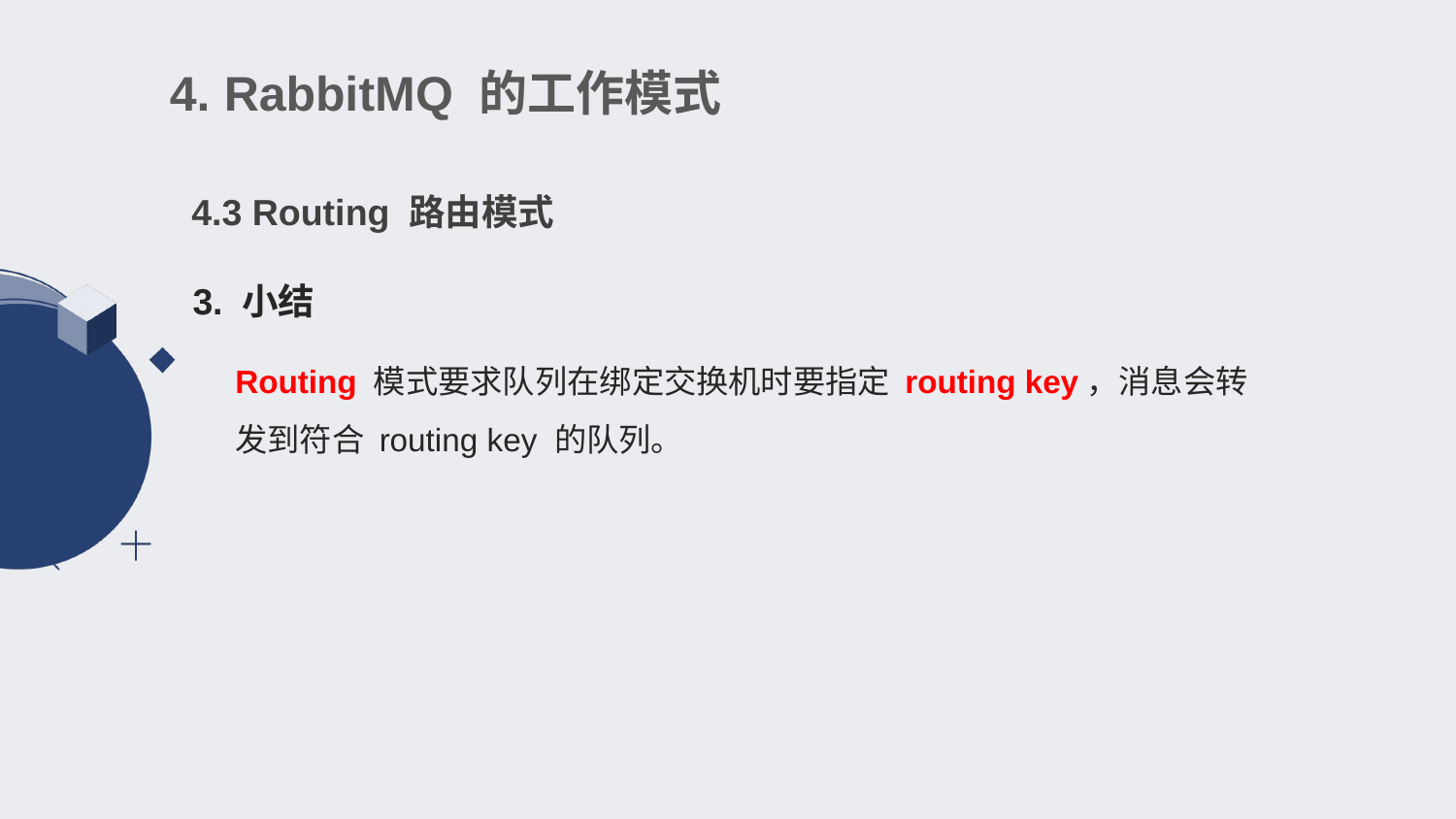

4. RabbitMQ 的工作模式
4.3 Routing 路由模式
3. 小结
Routing 模式要求队列在绑定交换机时要指定 routing key，消息会转发到符合 routing key 的队列。